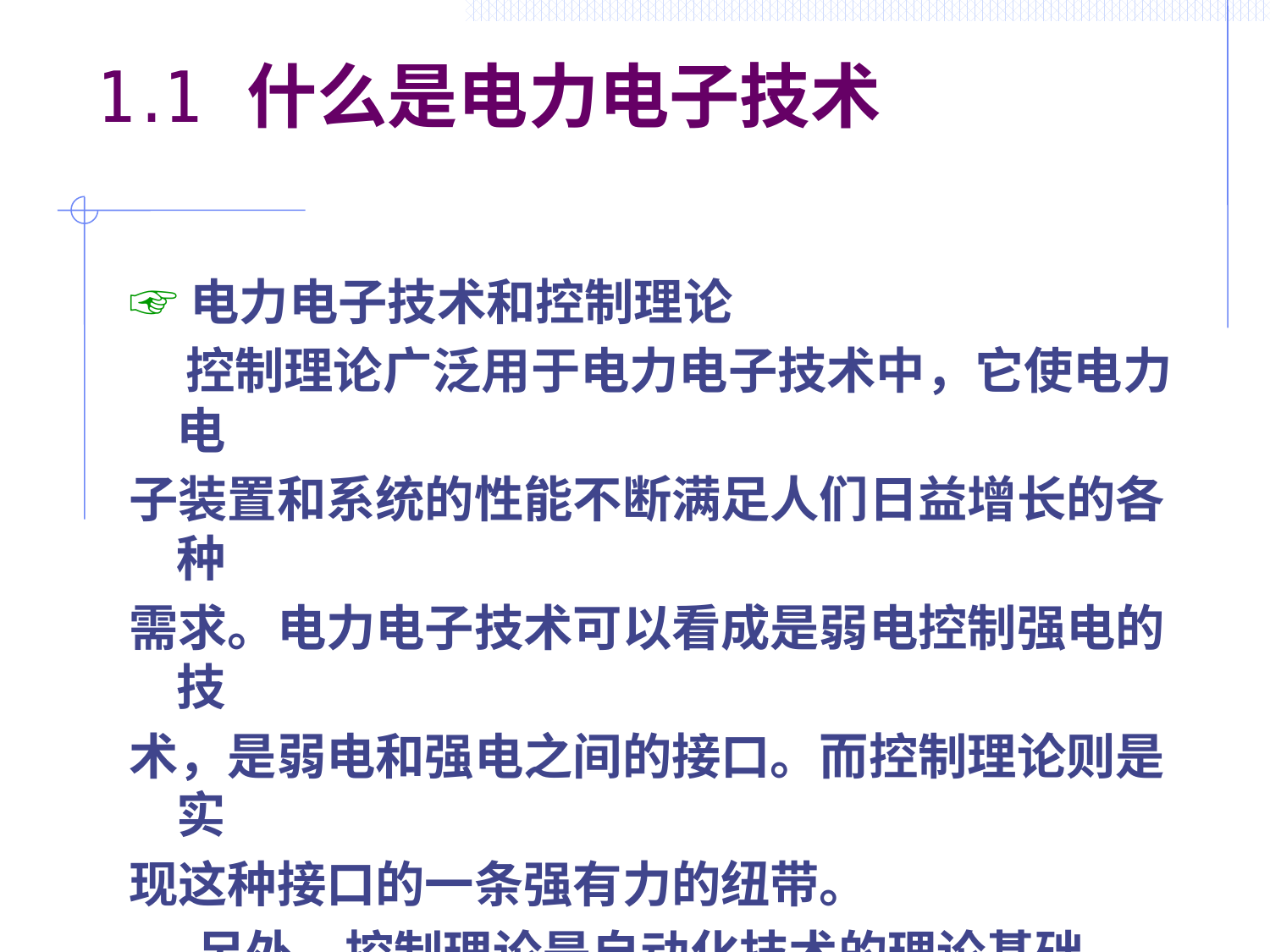

# 1.1 什么是电力电子技术
☞电力电子技术和控制理论
    控制理论广泛用于电力电子技术中，它使电力电
子装置和系统的性能不断满足人们日益增长的各种
需求。电力电子技术可以看成是弱电控制强电的技
术，是弱电和强电之间的接口。而控制理论则是实
现这种接口的一条强有力的纽带。
     另外，控制理论是自动化技术的理论基础，二
者密不可分，而电力电子装置则是自动化技术的基
础元件和重要支撑技术。